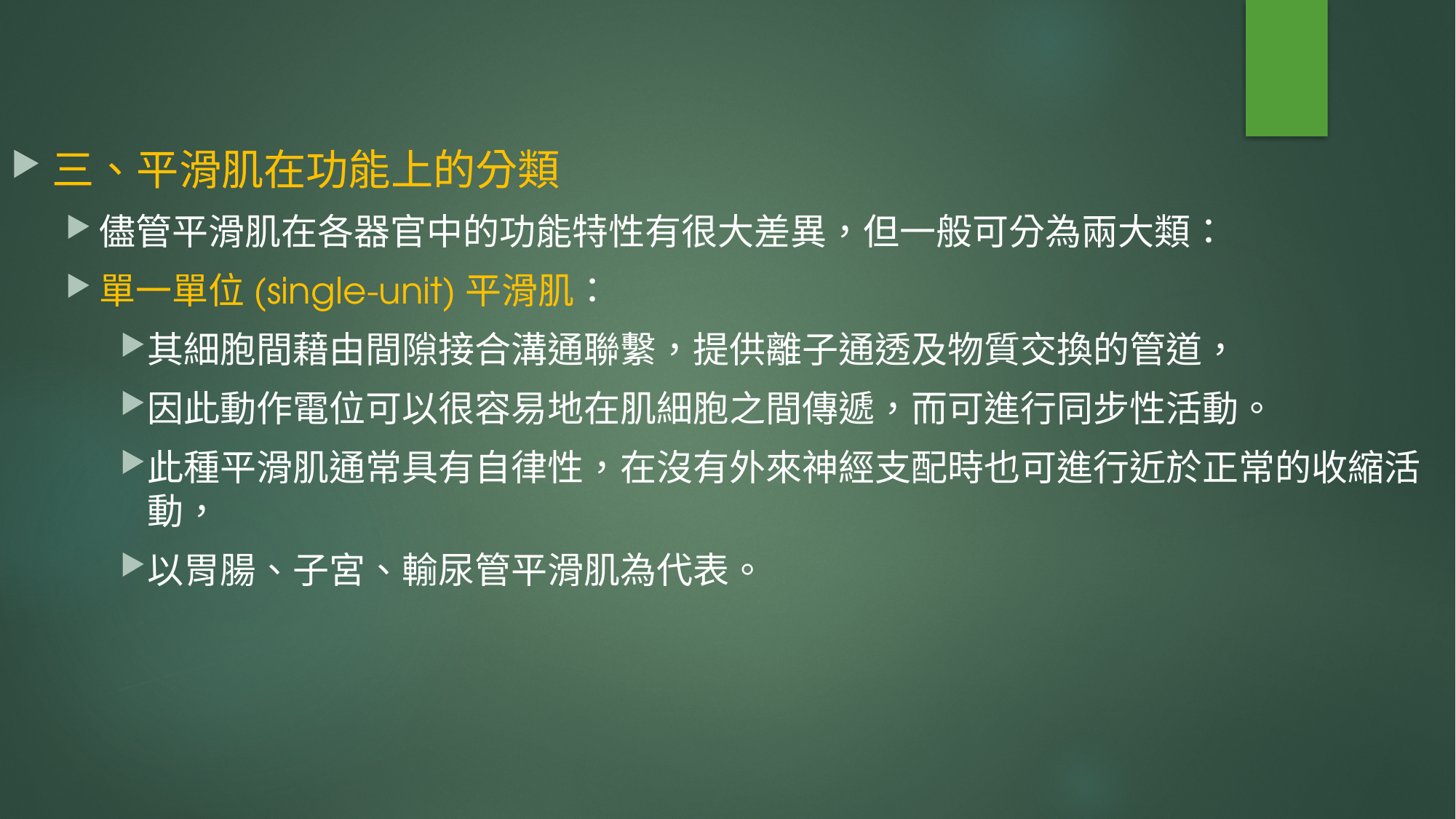

三、平滑肌在功能上的分類
儘管平滑肌在各器官中的功能特性有很大差異，但一般可分為兩大類：
單一單位(single-unit)平滑肌：
其細胞間藉由間隙接合溝通聯繫，提供離子通透及物質交換的管道，
因此動作電位可以很容易地在肌細胞之間傳遞，而可進行同步性活動。
此種平滑肌通常具有自律性，在沒有外來神經支配時也可進行近於正常的收縮活動，
以胃腸、子宮、輸尿管平滑肌為代表。